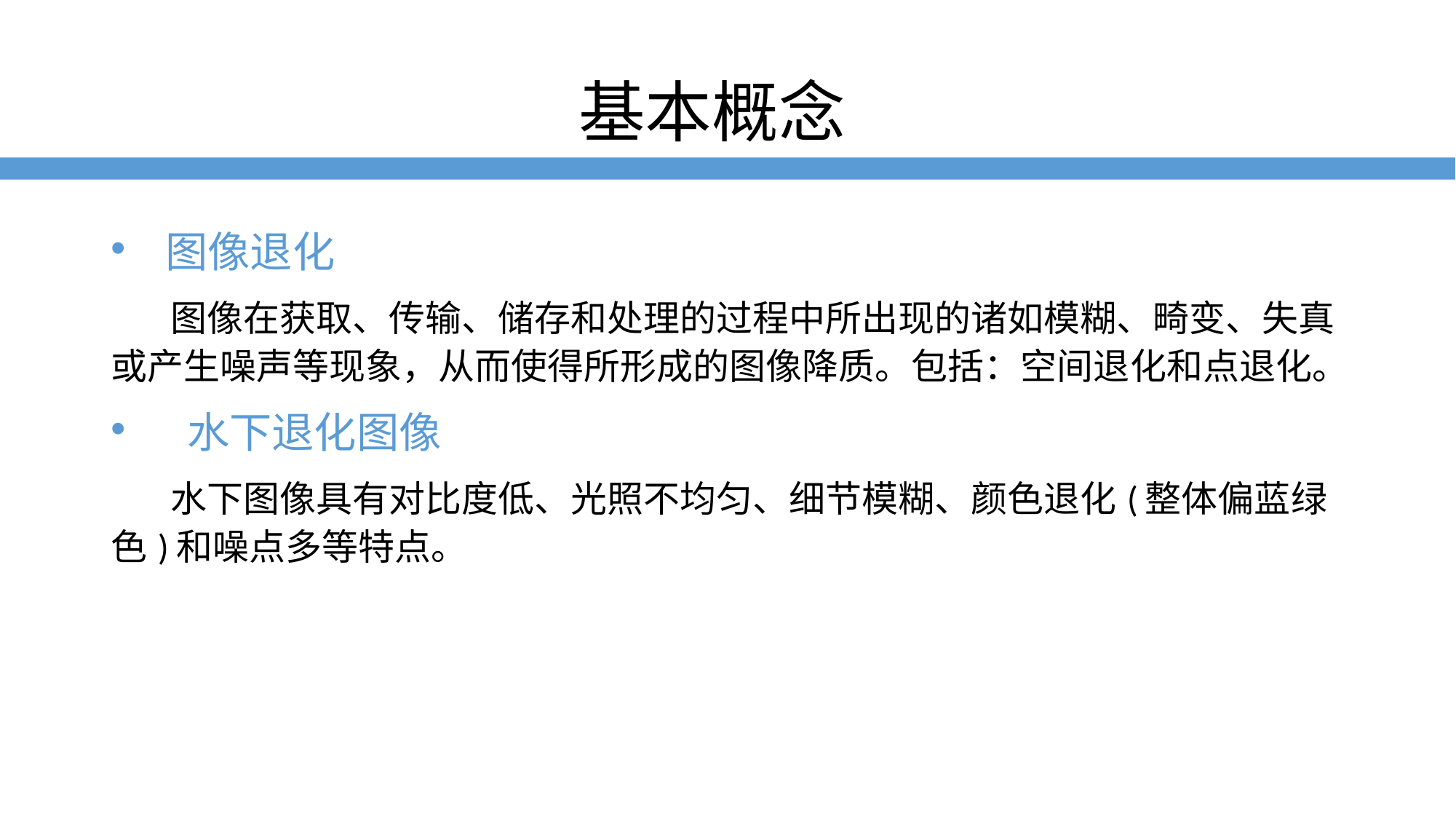

基本概念

图像退化
      图像在获取、传输、储存和处理的过程中所出现的诸如模糊、畸变、失真或产生噪声等现象，从而使得所形成的图像降质。包括：空间退化和点退化。
 水下退化图像
      水下图像具有对比度低、光照不均匀、细节模糊、颜色退化(整体偏蓝绿色)和噪点多等特点。